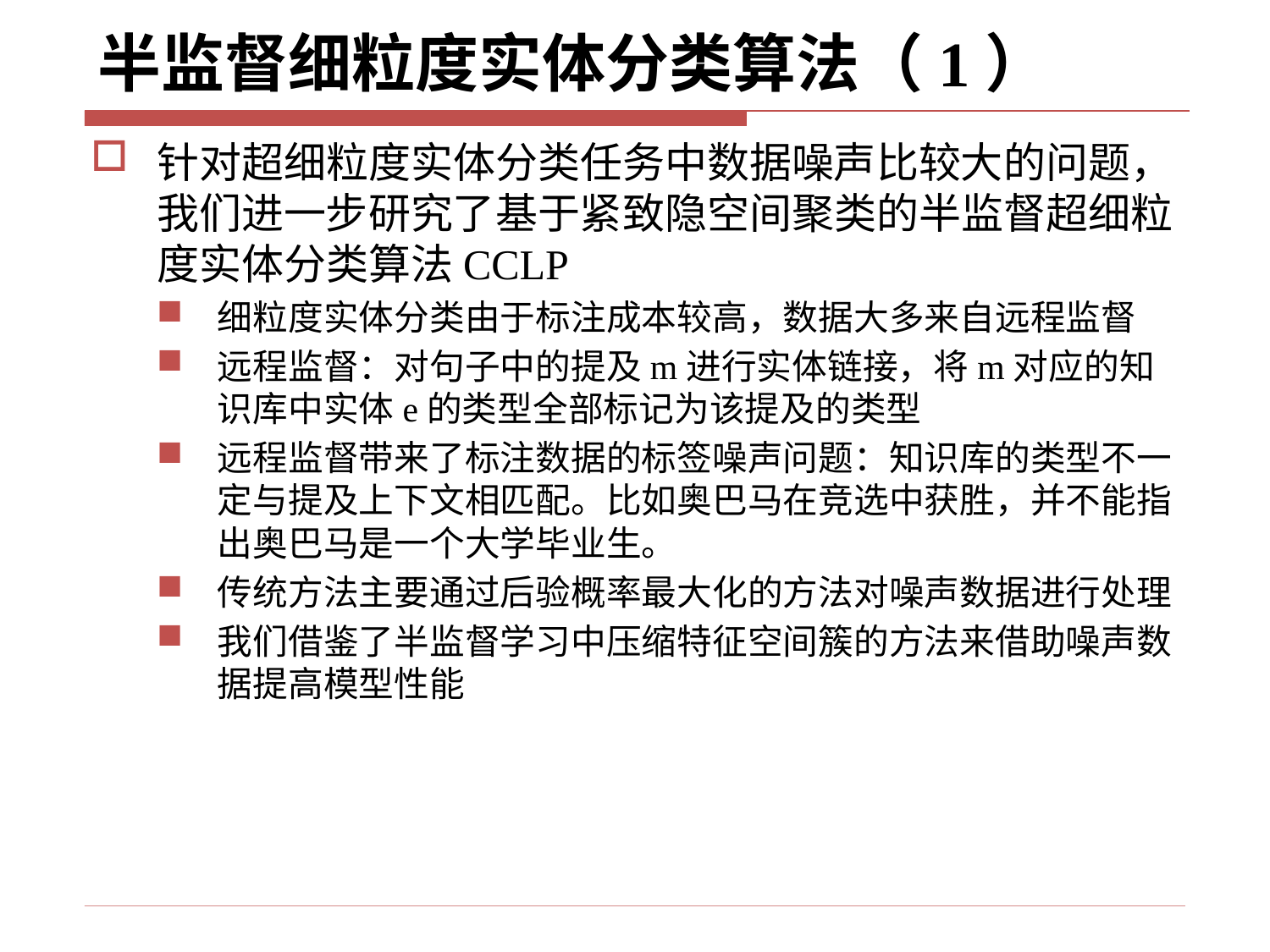

# 半监督细粒度实体分类算法（1）
针对超细粒度实体分类任务中数据噪声比较大的问题，我们进一步研究了基于紧致隐空间聚类的半监督超细粒度实体分类算法CCLP
细粒度实体分类由于标注成本较高，数据大多来自远程监督
远程监督：对句子中的提及m进行实体链接，将m对应的知识库中实体e的类型全部标记为该提及的类型
远程监督带来了标注数据的标签噪声问题：知识库的类型不一定与提及上下文相匹配。比如奥巴马在竞选中获胜，并不能指出奥巴马是一个大学毕业生。
传统方法主要通过后验概率最大化的方法对噪声数据进行处理
我们借鉴了半监督学习中压缩特征空间簇的方法来借助噪声数据提高模型性能